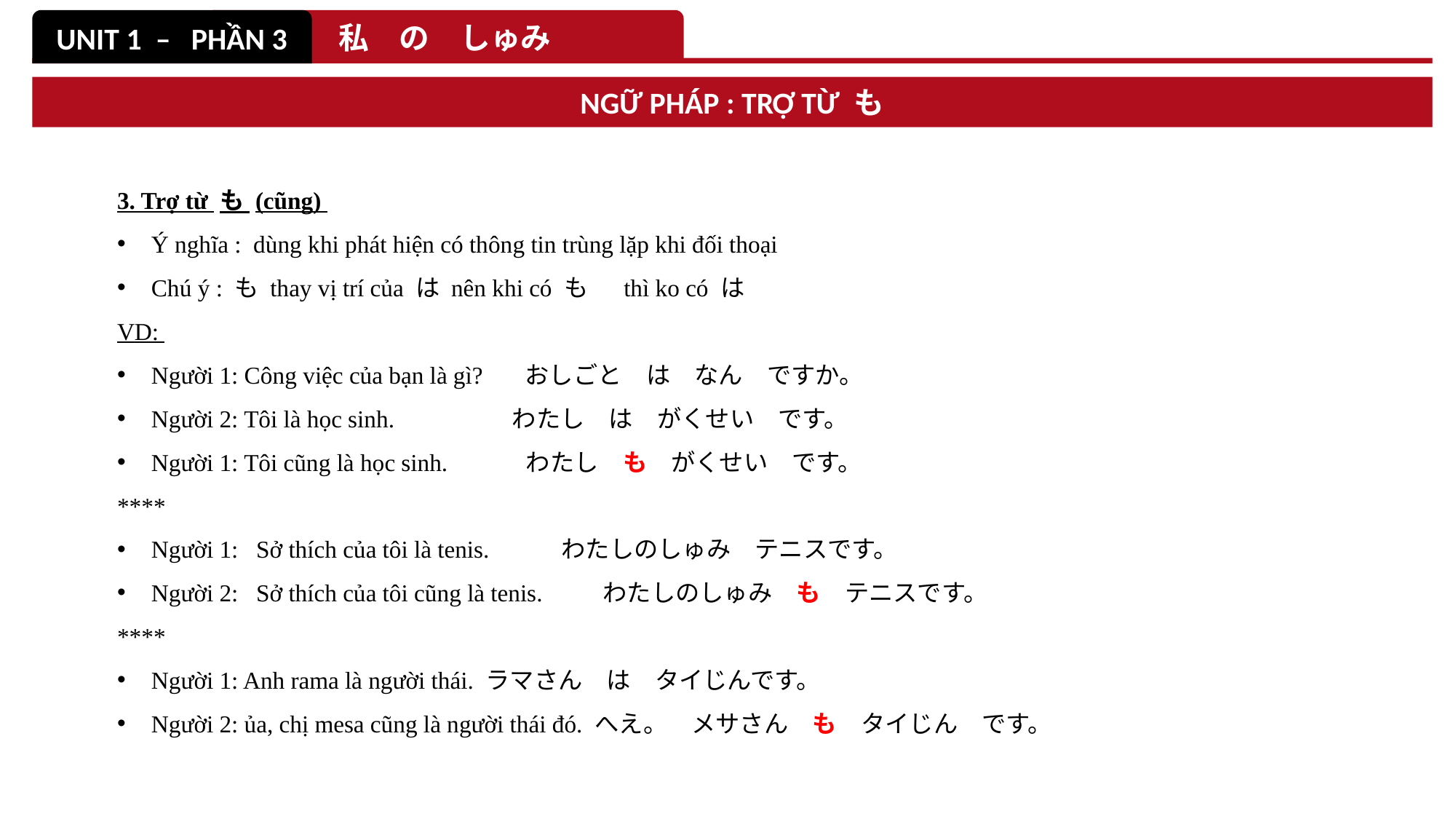

UNIT 1  –   PHẦN 3
私　の　しゅみ

NGỮ PHÁP : TRỢ TỪ も
3. Trợ từ も (cũng)
Ý nghĩa :  dùng khi phát hiện có thông tin trùng lặp khi đối thoại
Chú ý : も thay vị trí của は nên khi có も　 thì ko có は
VD:
Người 1: Công việc của bạn là gì?      おしごと　は　なん　ですか。
Người 2: Tôi là học sinh. 　               わたし　は　がくせい　です。
Người 1: Tôi cũng là học sinh.            わたし　も　がくせい　です。
****
Người 1:   Sở thích của tôi là tenis.           わたしのしゅみ　テニスです。
Người 2:   Sở thích của tôi cũng là tenis.         わたしのしゅみ　も　テニスです。
****
Người 1: Anh rama là người thái. ラマさん　は　タイじんです。
Người 2: ủa, chị mesa cũng là người thái đó. へえ。　メサさん　も　タイじん　です。